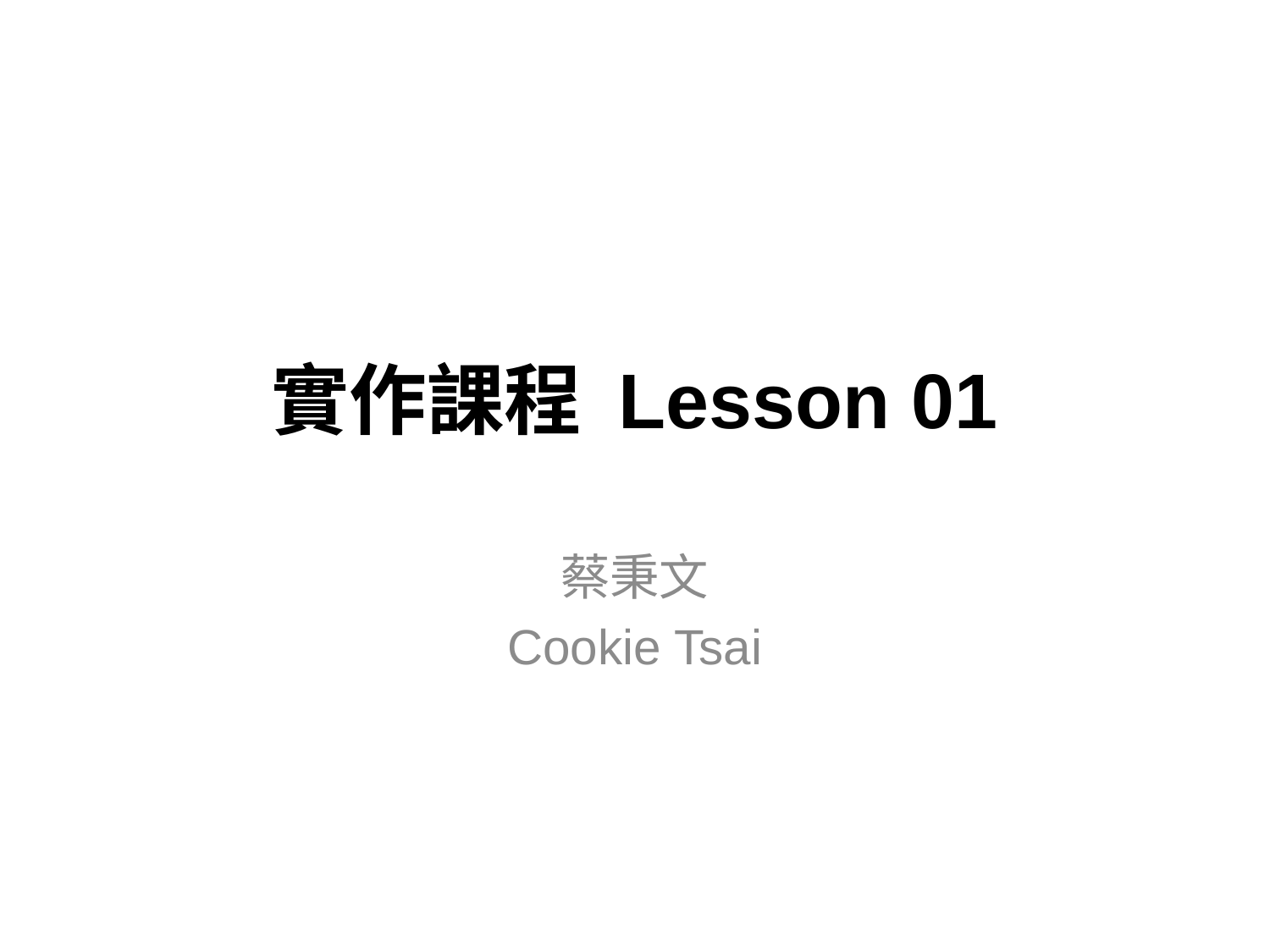

# 實作課程 Lesson 01
蔡秉文
Cookie Tsai